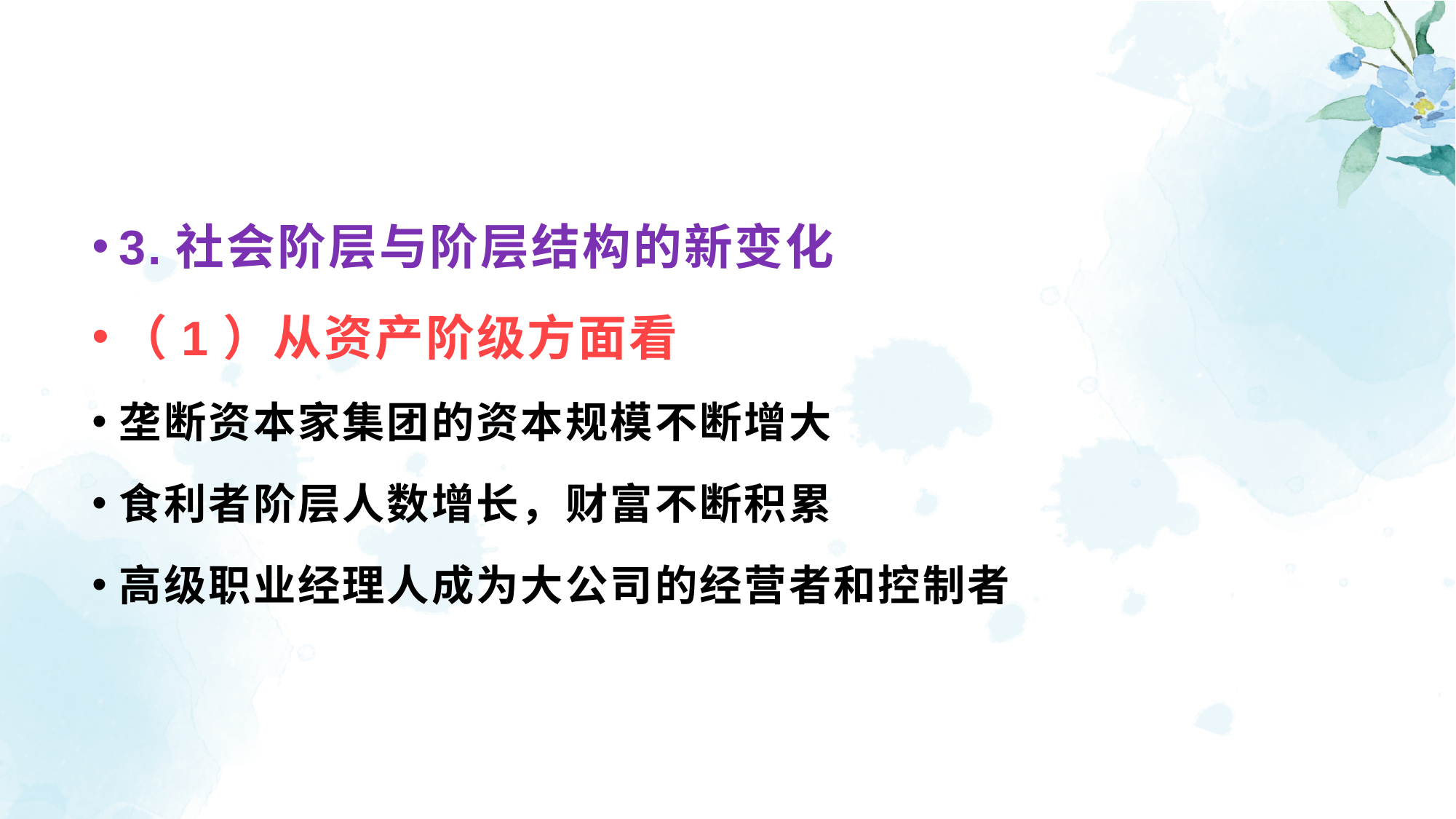

3.社会阶层与阶层结构的新变化
（1）从资产阶级方面看
垄断资本家集团的资本规模不断增大
食利者阶层人数增长，财富不断积累
高级职业经理人成为大公司的经营者和控制者